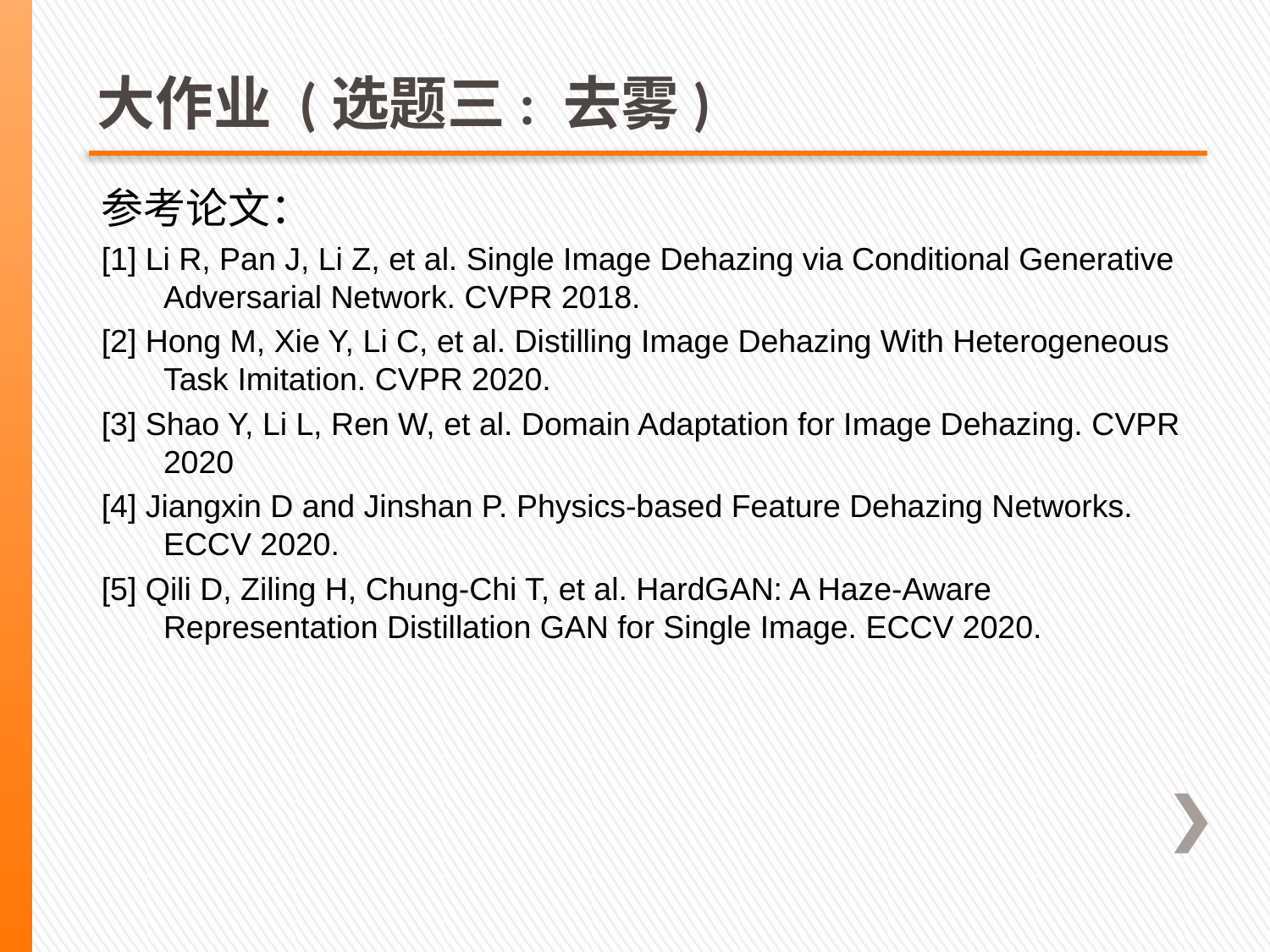

# 大作业 (选题三: 去雾)
参考论文：
[1] Li R, Pan J, Li Z, et al. Single Image Dehazing via Conditional Generative Adversarial Network. CVPR 2018.
[2] Hong M, Xie Y, Li C, et al. Distilling Image Dehazing With Heterogeneous Task Imitation. CVPR 2020.
[3] Shao Y, Li L, Ren W, et al. Domain Adaptation for Image Dehazing. CVPR 2020
[4] Jiangxin D and Jinshan P. Physics-based Feature Dehazing Networks. ECCV 2020.
[5] Qili D, Ziling H, Chung-Chi T, et al. HardGAN: A Haze-Aware Representation Distillation GAN for Single Image. ECCV 2020.